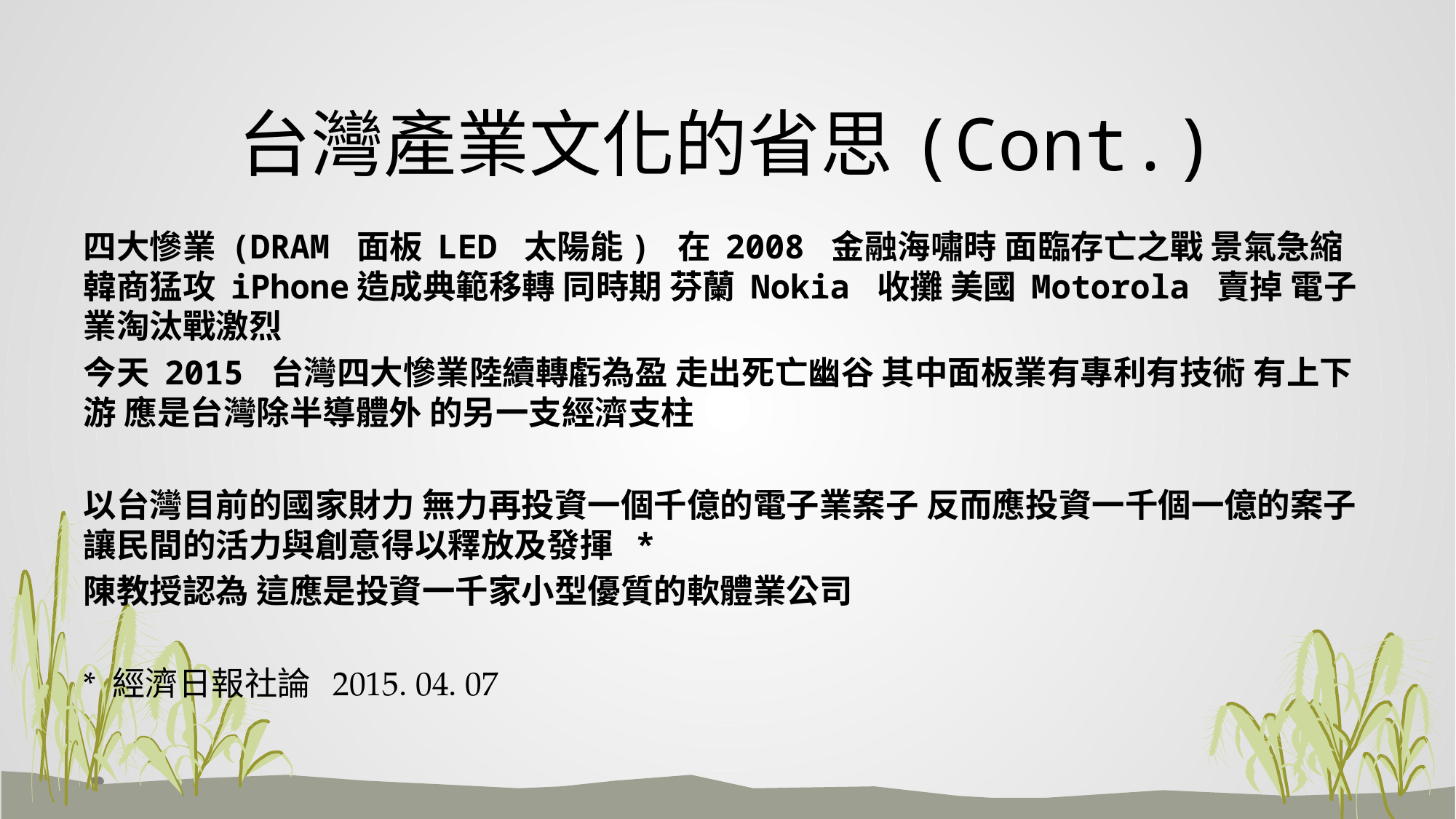

# 台灣產業文化的省思(Cont.)
四大慘業 (DRAM 面板 LED 太陽能) 在 2008 金融海嘯時 面臨存亡之戰 景氣急縮 韓商猛攻 iPhone造成典範移轉 同時期 芬蘭 Nokia 收攤 美國 Motorola 賣掉 電子業淘汰戰激烈
今天 2015 台灣四大慘業陸續轉虧為盈 走出死亡幽谷 其中面板業有專利有技術 有上下游 應是台灣除半導體外 的另一支經濟支柱

以台灣目前的國家財力 無力再投資一個千億的電子業案子 反而應投資一千個一億的案子  讓民間的活力與創意得以釋放及發揮  *
陳教授認為 這應是投資一千家小型優質的軟體業公司

* 經濟日報社論  2015. 04. 07